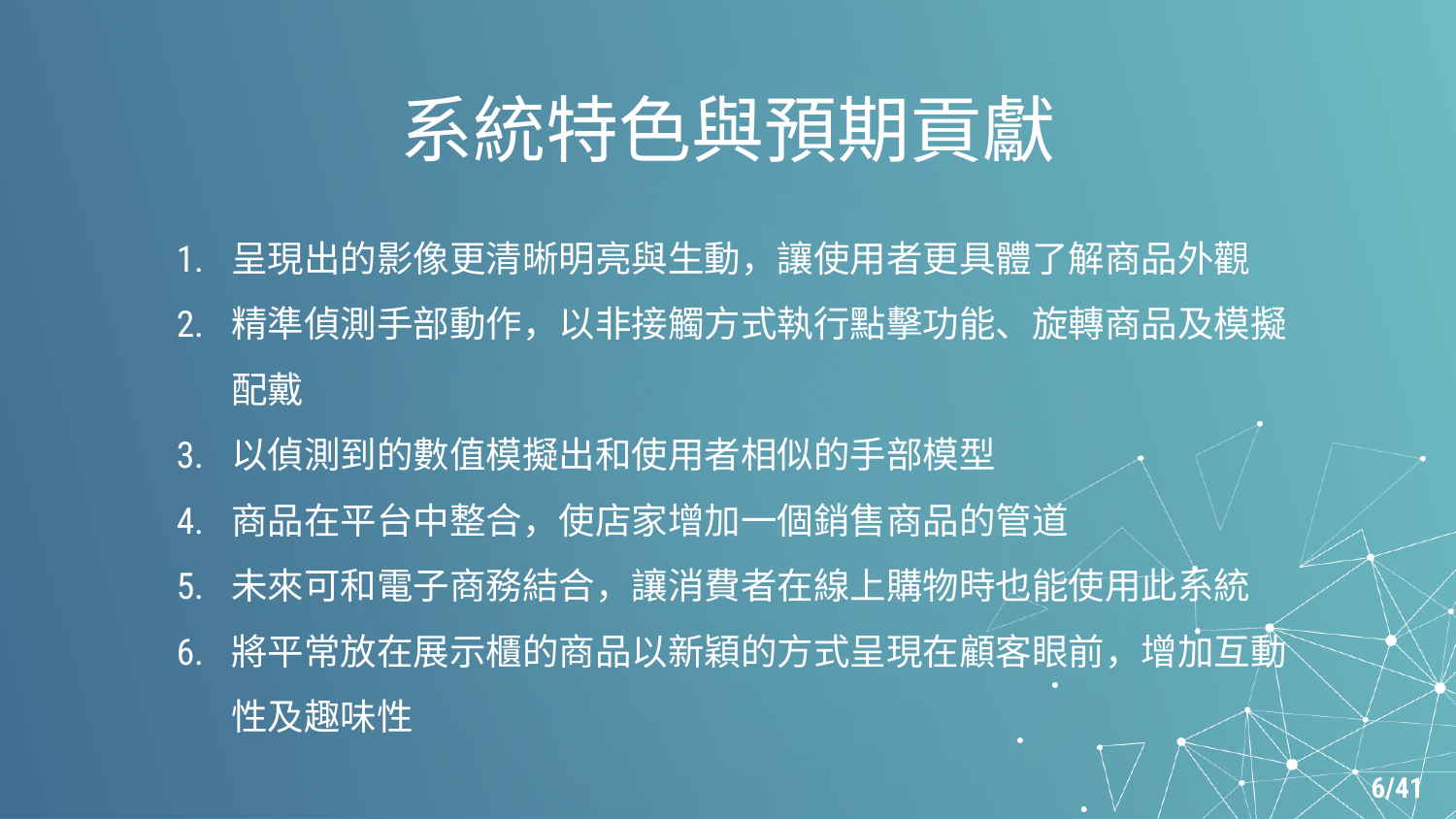

# 系統特色與預期貢獻
呈現出的影像更清晰明亮與生動，讓使用者更具體了解商品外觀
精準偵測手部動作，以非接觸方式執行點擊功能、旋轉商品及模擬配戴
以偵測到的數值模擬出和使用者相似的手部模型
商品在平台中整合，使店家增加一個銷售商品的管道
未來可和電子商務結合，讓消費者在線上購物時也能使用此系統
將平常放在展示櫃的商品以新穎的方式呈現在顧客眼前，增加互動性及趣味性
6/41